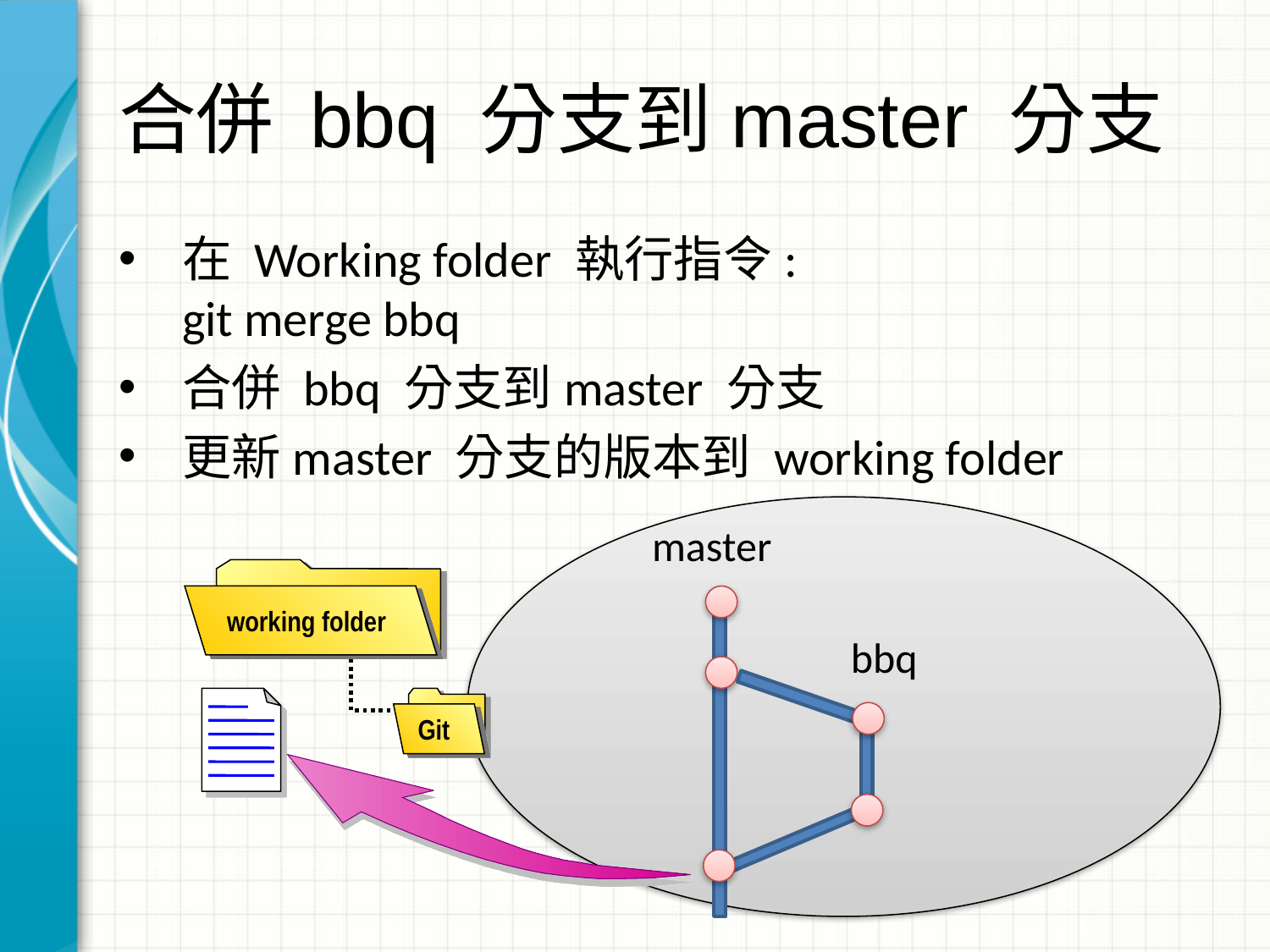

# 合併 bbq 分支到master 分支
在 Working folder 執行指令:
git merge bbq
合併 bbq 分支到master 分支
更新master 分支的版本到 working folder

master

working folder

bbq

Git